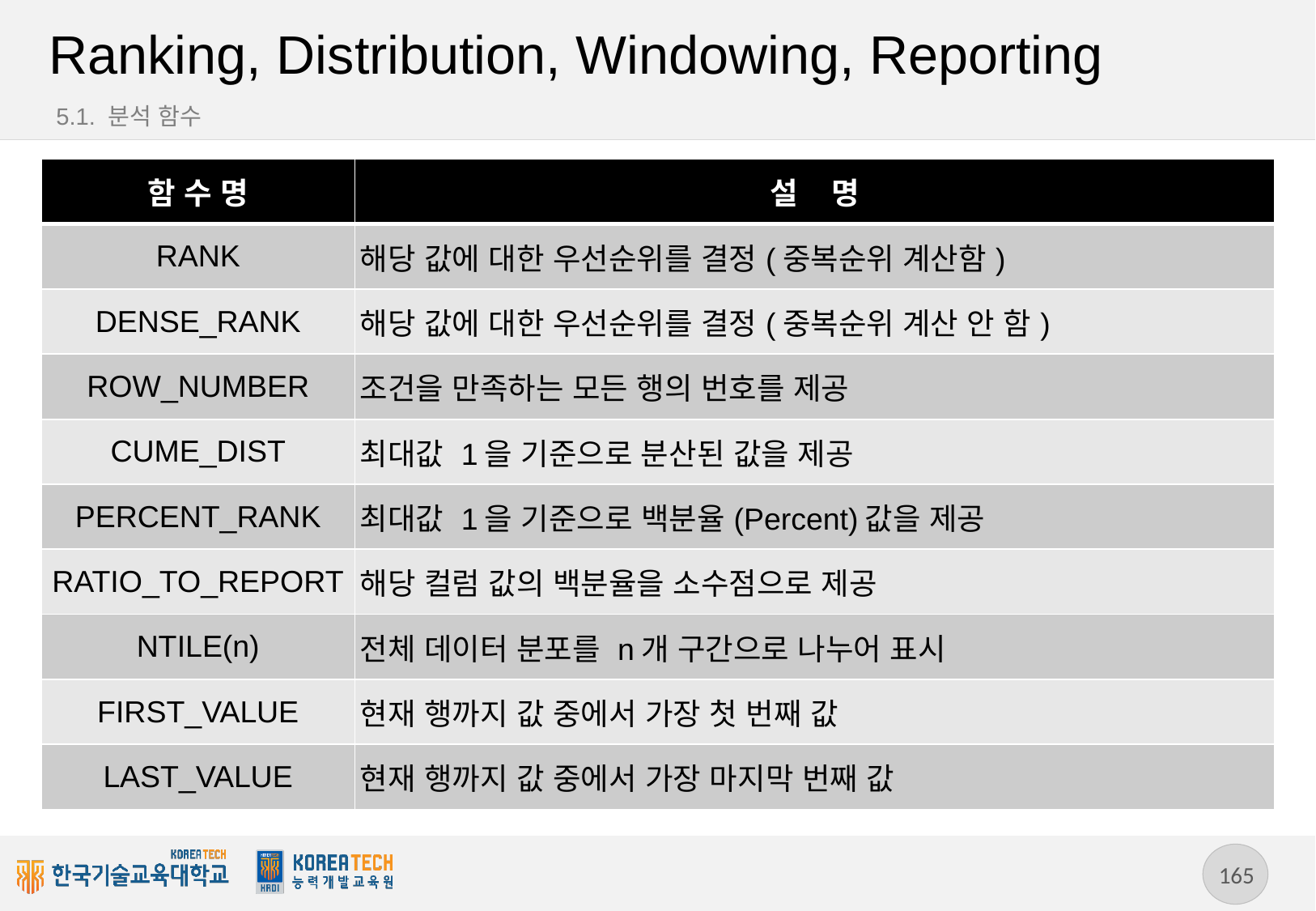

# Ranking, Distribution, Windowing, Reporting
5.1. 분석 함수
| 함 수 명 | 설 명 |
| --- | --- |
| RANK | 해당 값에 대한 우선순위를 결정(중복순위 계산함) |
| DENSE\_RANK | 해당 값에 대한 우선순위를 결정(중복순위 계산 안 함) |
| ROW\_NUMBER | 조건을 만족하는 모든 행의 번호를 제공 |
| CUME\_DIST | 최대값 1을 기준으로 분산된 값을 제공 |
| PERCENT\_RANK | 최대값 1을 기준으로 백분율(Percent)값을 제공 |
| RATIO\_TO\_REPORT | 해당 컬럼 값의 백분율을 소수점으로 제공 |
| NTILE(n) | 전체 데이터 분포를 n개 구간으로 나누어 표시 |
| FIRST\_VALUE | 현재 행까지 값 중에서 가장 첫 번째 값 |
| LAST\_VALUE | 현재 행까지 값 중에서 가장 마지막 번째 값 |